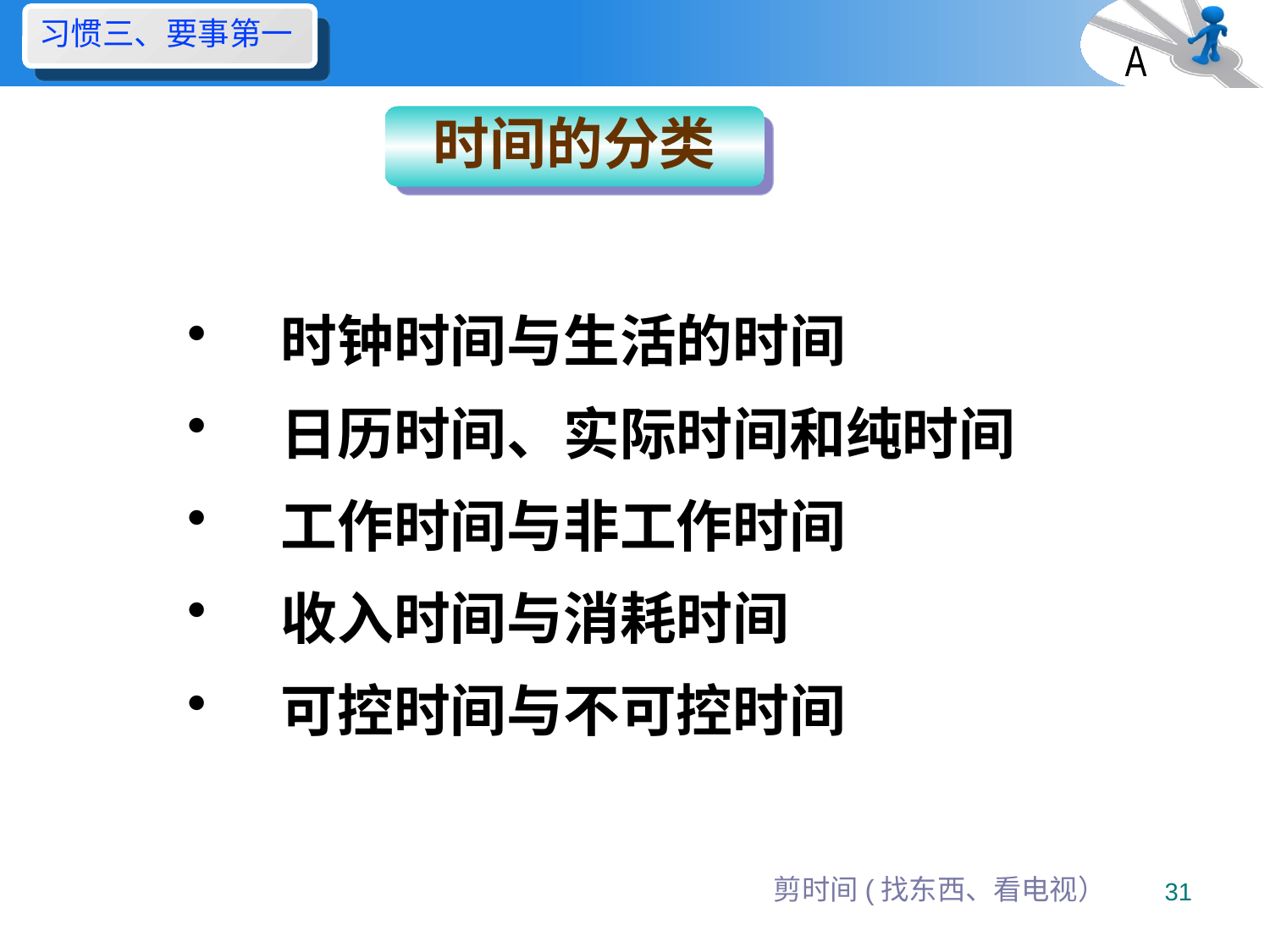

习惯三、要事第一
A
时间的分类
时钟时间与生活的时间
日历时间、实际时间和纯时间
工作时间与非工作时间
收入时间与消耗时间
可控时间与不可控时间
剪时间(找东西、看电视）
31